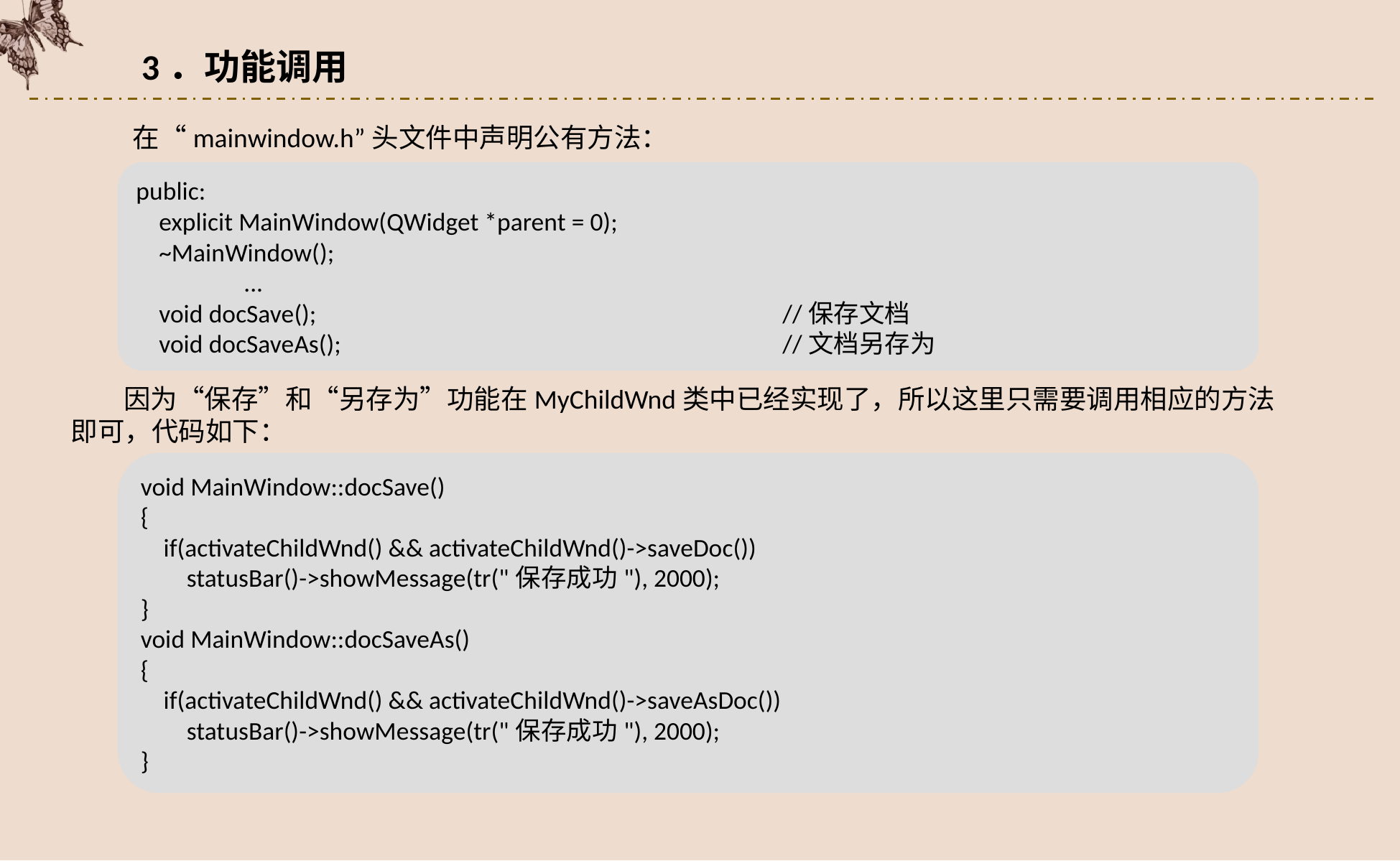

3．功能调用
在“mainwindow.h”头文件中声明公有方法：
public:
    explicit MainWindow(QWidget *parent = 0);
    ~MainWindow();
	...
    void docSave();					//保存文档
    void docSaveAs();					//文档另存为
因为“保存”和“另存为”功能在MyChildWnd类中已经实现了，所以这里只需要调用相应的方法即可，代码如下：
void MainWindow::docSave()
{
    if(activateChildWnd() && activateChildWnd()->saveDoc())
        statusBar()->showMessage(tr("保存成功"), 2000);
}
void MainWindow::docSaveAs()
{
    if(activateChildWnd() && activateChildWnd()->saveAsDoc())
        statusBar()->showMessage(tr("保存成功"), 2000);
}